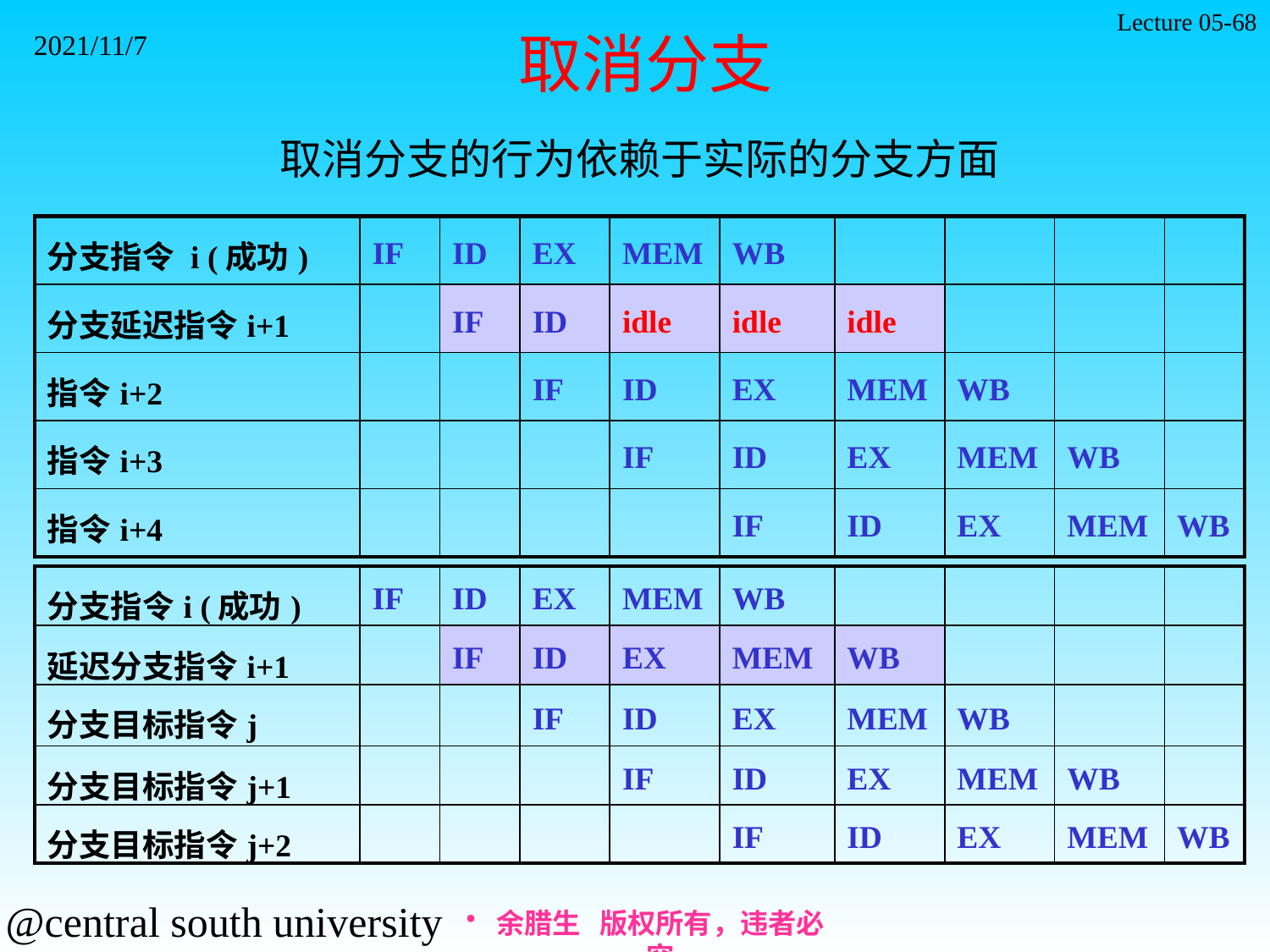

Lecture 05-68
2021/11/7
取消分支
取消分支的行为依赖于实际的分支方面

| 分支指令 i (成功) | IF | ID | EX | MEM | WB |  |  |  |  |
| --- | --- | --- | --- | --- | --- | --- | --- | --- | --- |
| 分支延迟指令i+1 |  | IF | ID | idle | idle | idle |  |  |  |
| 指令i+2 |  |  | IF | ID | EX | MEM | WB |  |  |
| 指令i+3 |  |  |  | IF | ID | EX | MEM | WB |  |
| 指令i+4 |  |  |  |  | IF | ID | EX | MEM | WB |
#

| 分支指令i (成功) | IF | ID | EX | MEM | WB |  |  |  |  |
| --- | --- | --- | --- | --- | --- | --- | --- | --- | --- |
| 延迟分支指令i+1 |  | IF | ID | EX | MEM | WB |  |  |  |
| 分支目标指令j |  |  | IF | ID | EX | MEM | WB |  |  |
| 分支目标指令j+1 |  |  |  | IF | ID | EX | MEM | WB |  |
| 分支目标指令j+2 |  |  |  |  | IF | ID | EX | MEM | WB |
余腊生   版权所有，违者必究